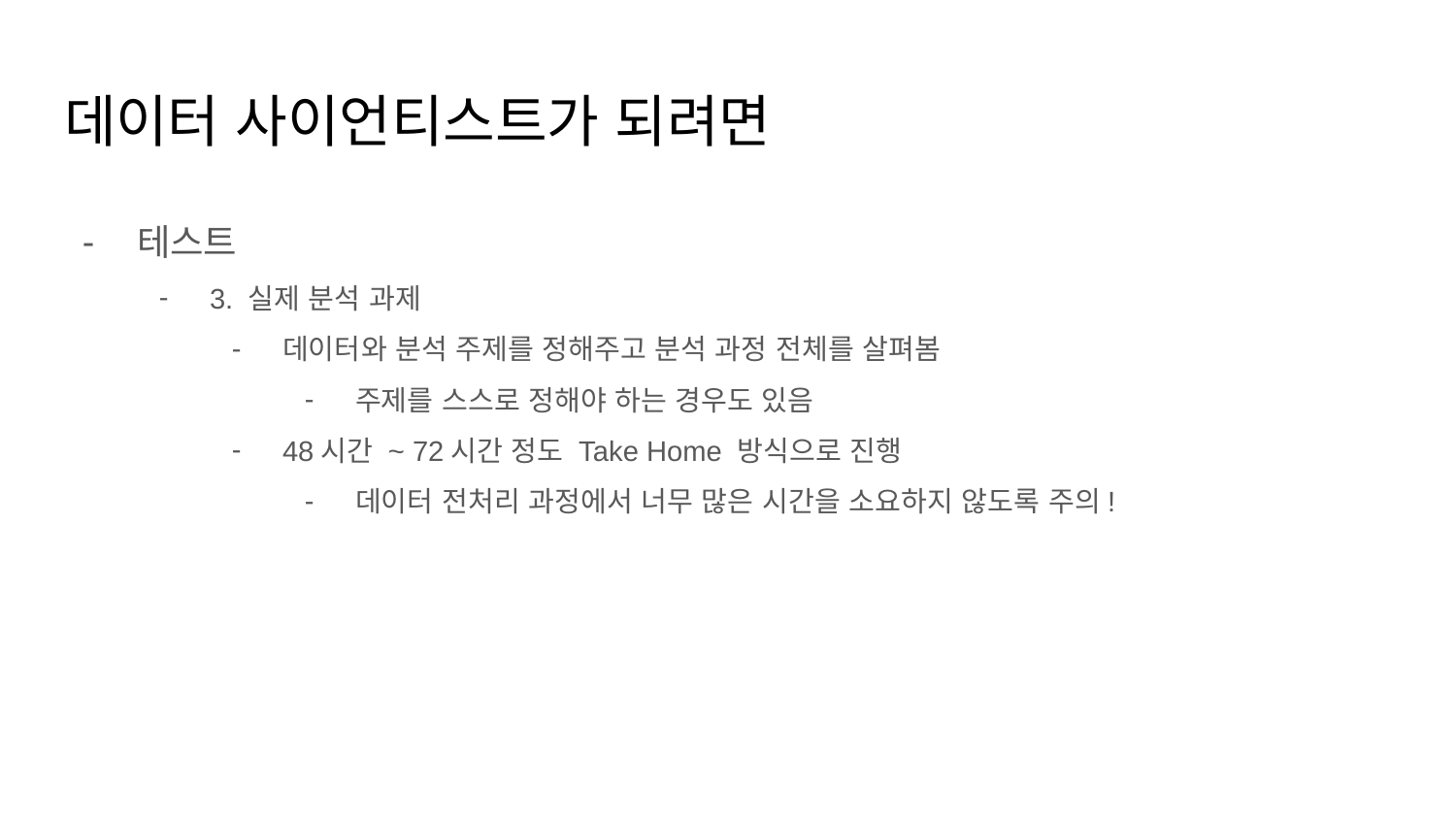

# 데이터 사이언티스트가 되려면
테스트
3. 실제 분석 과제
데이터와 분석 주제를 정해주고 분석 과정 전체를 살펴봄
주제를 스스로 정해야 하는 경우도 있음
48시간 ~ 72시간 정도 Take Home 방식으로 진행
데이터 전처리 과정에서 너무 많은 시간을 소요하지 않도록 주의!